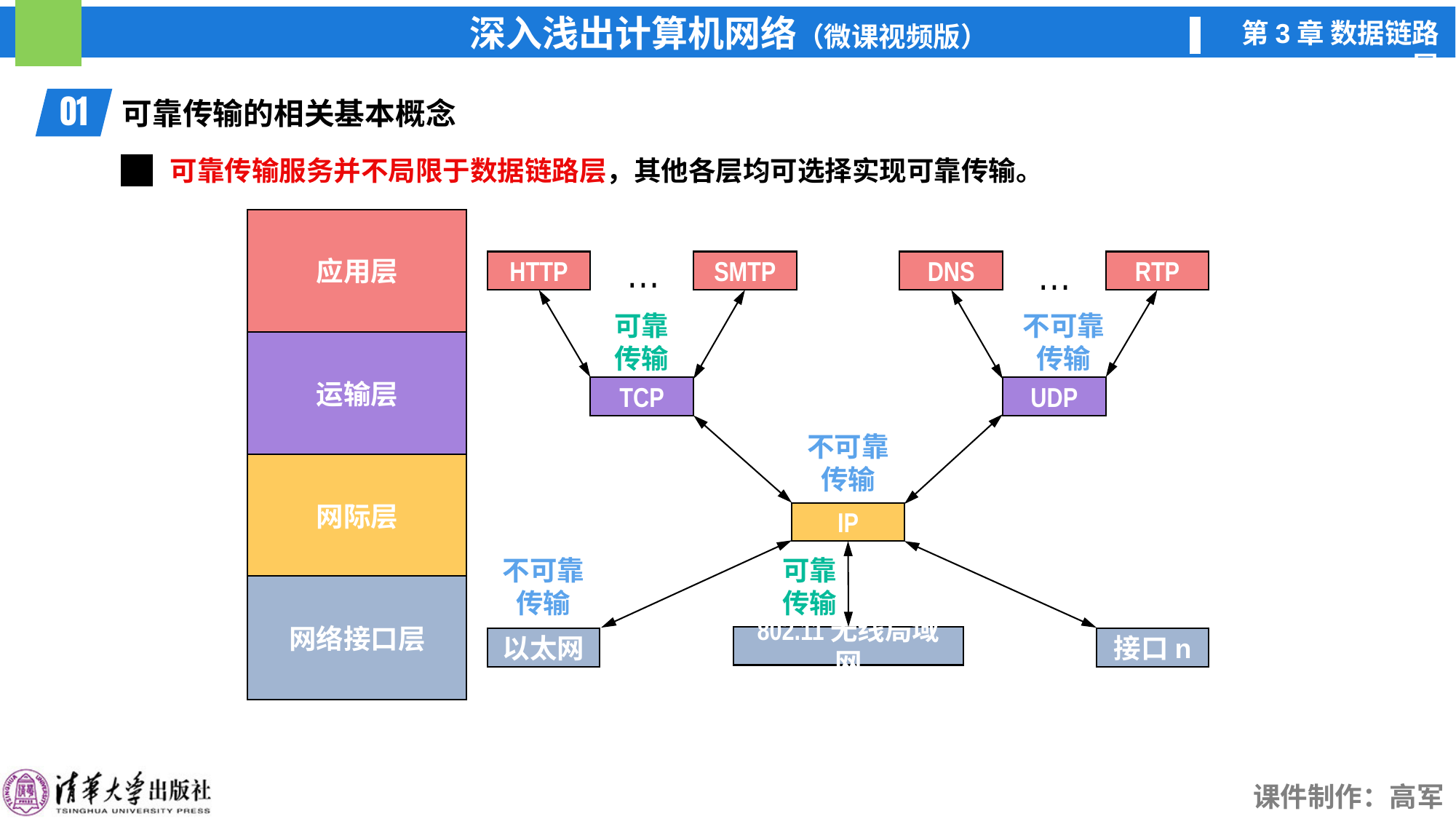

01
可靠传输的相关基本概念
可靠传输服务并不局限于数据链路层，其他各层均可选择实现可靠传输。

应用层
…
…
HTTP
SMTP
DNS
RTP
可靠
传输
不可靠
传输
运输层
TCP
UDP
不可靠
传输
网际层
IP
不可靠
传输
可靠
传输
网络接口层
802.11无线局域网
以太网
接口n